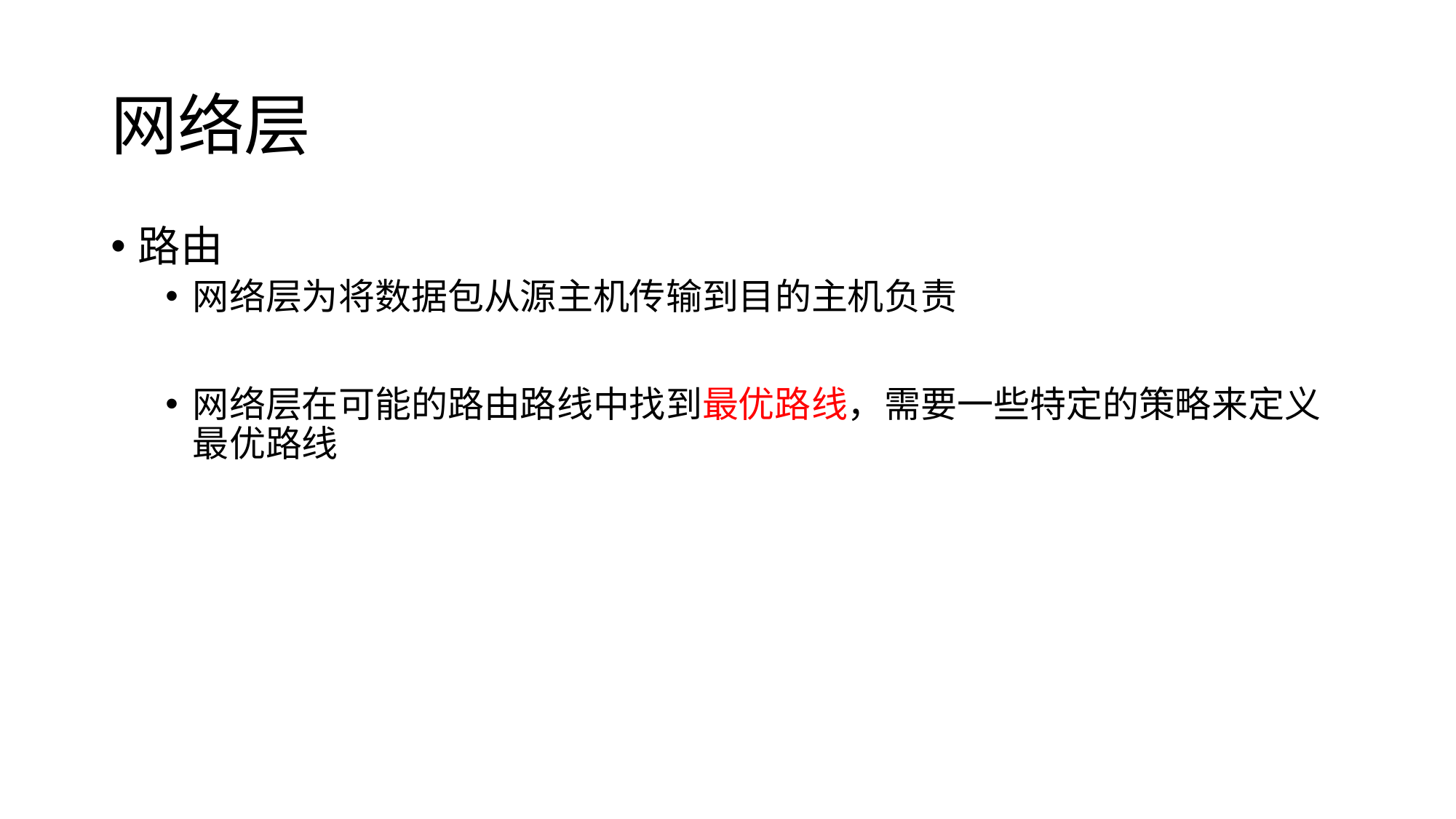

# 网络层
路由
网络层为将数据包从源主机传输到目的主机负责

网络层在可能的路由路线中找到最优路线，需要一些特定的策略来定义最优路线